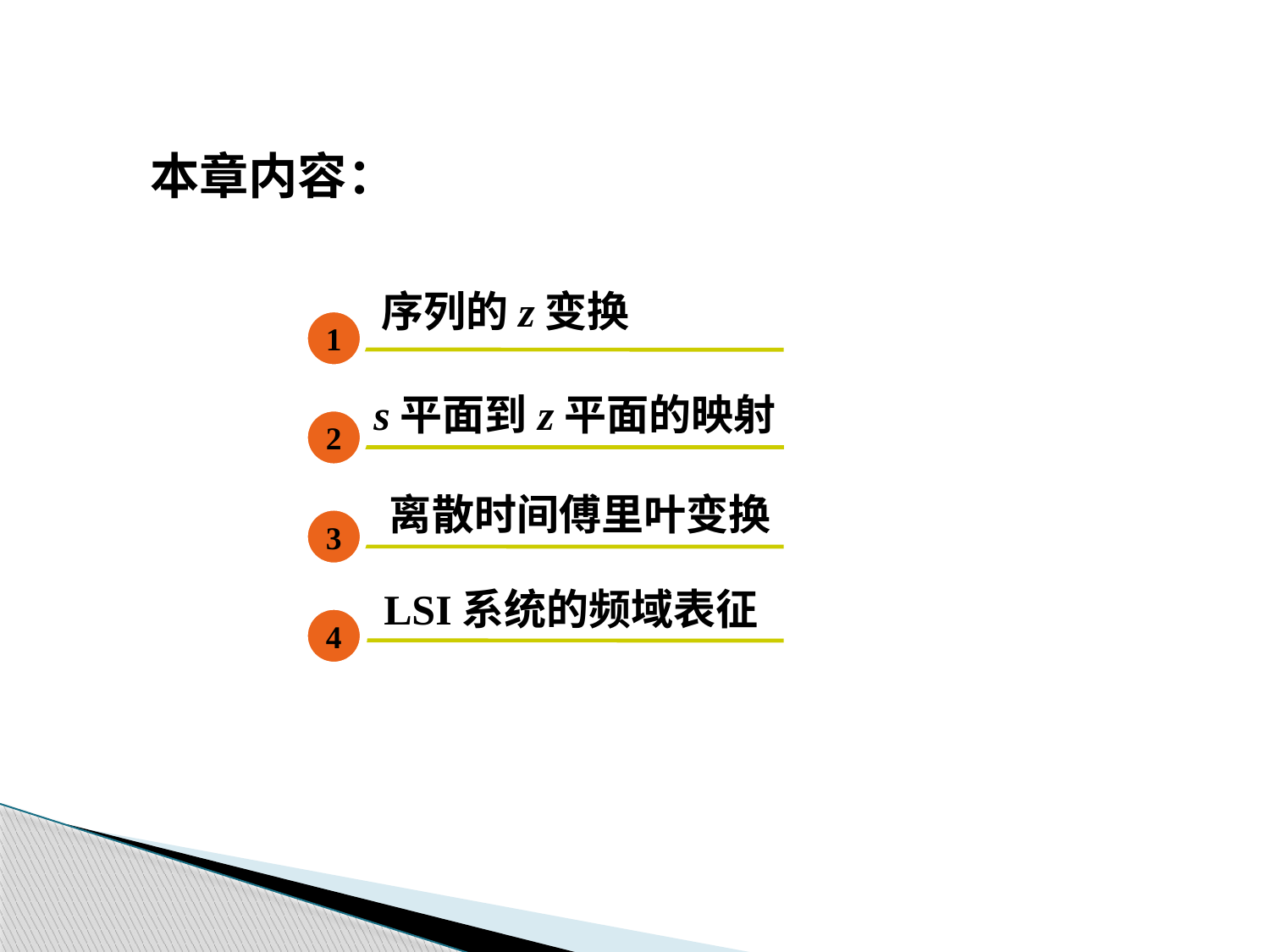

本章内容：
序列的z变换
1
2
3
4
s平面到z平面的映射
离散时间傅里叶变换
LSI系统的频域表征